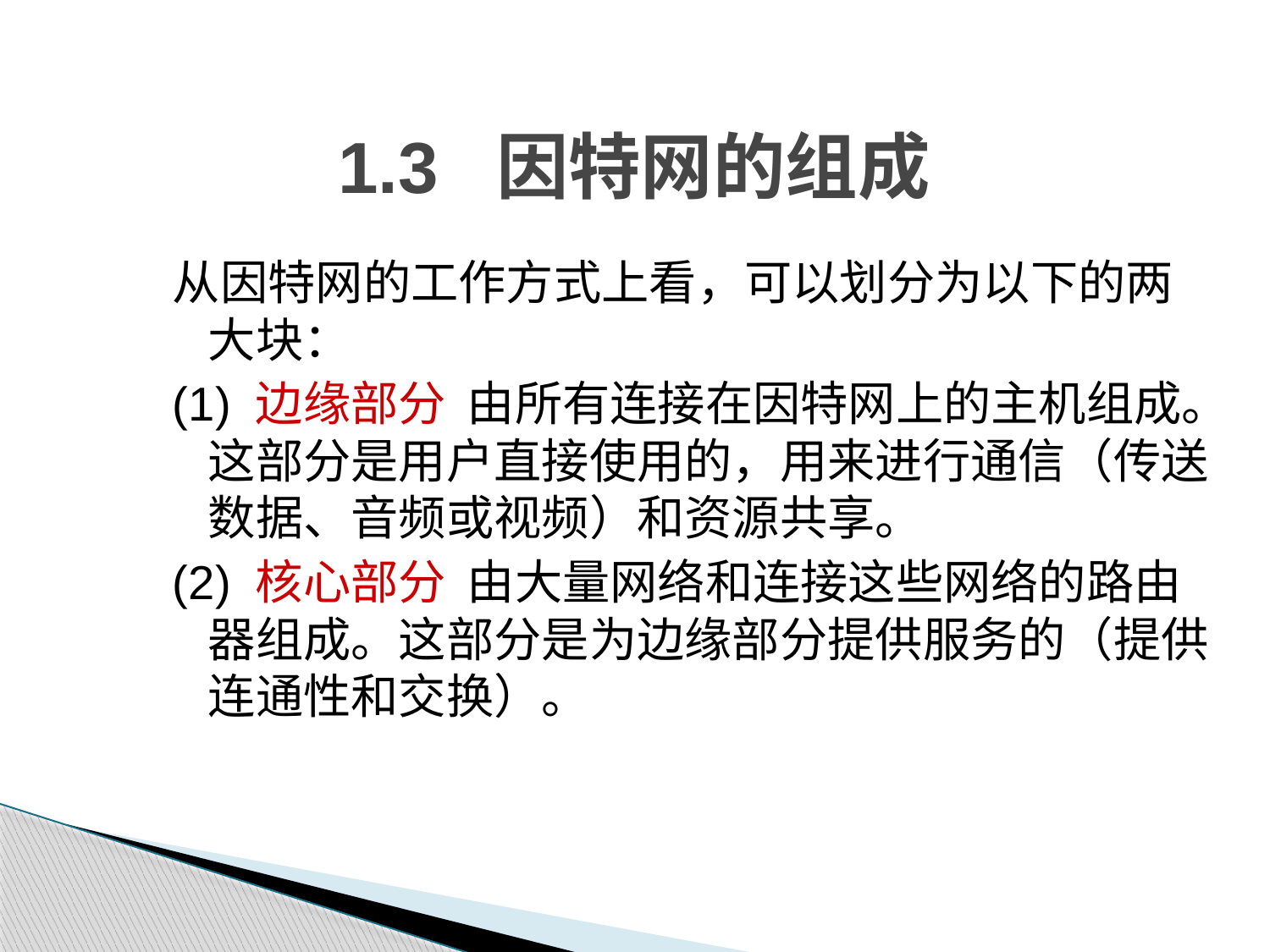

# 1.3  因特网的组成
从因特网的工作方式上看，可以划分为以下的两大块：
(1) 边缘部分  由所有连接在因特网上的主机组成。这部分是用户直接使用的，用来进行通信（传送数据、音频或视频）和资源共享。
(2) 核心部分  由大量网络和连接这些网络的路由器组成。这部分是为边缘部分提供服务的（提供连通性和交换）。
2